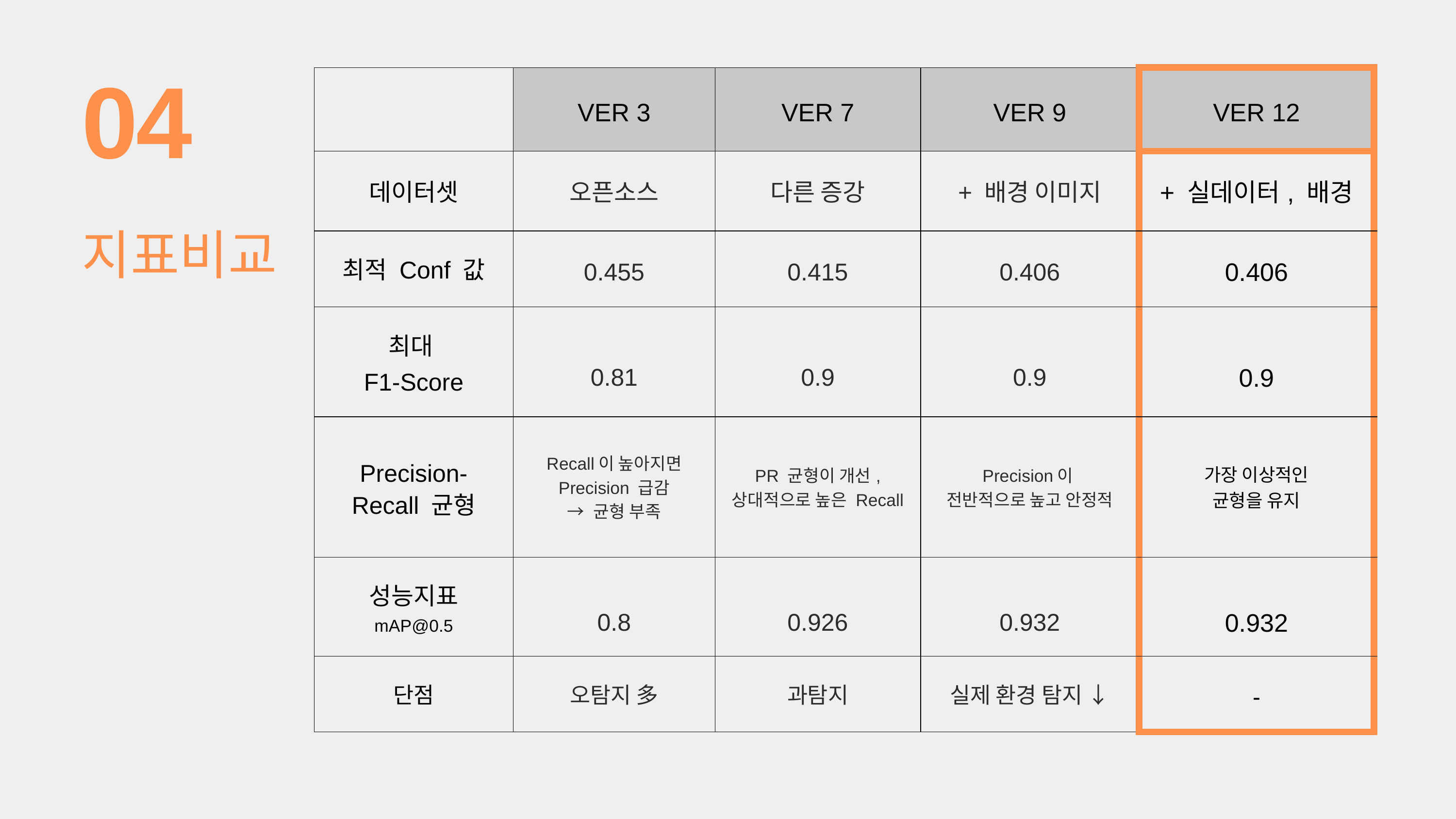

04
|  | VER 3 | VER 7 | VER 9 | VER 12 |
| --- | --- | --- | --- | --- |
| 데이터셋 | 오픈소스 | 다른 증강 | + 배경 이미지 | + 실데이터, 배경 |
| 최적 Conf 값 | 0.455 | 0.415 | 0.406 | 0.406 |
| 최대 F1-Score | 0.81 | 0.9 | 0.9 | 0.9 |
| Precision-Recall 균형 | Recall이 높아지면 Precision 급감 → 균형 부족 | PR 균형이 개선, 상대적으로 높은 Recall | Precision이 전반적으로 높고 안정적 | 가장 이상적인 균형을 유지 |
| 성능지표 mAP@0.5 | 0.8 | 0.926 | 0.932 | 0.932 |
| 단점 | 오탐지 多 | 과탐지 | 실제 환경 탐지 ↓ | - |
지표비교